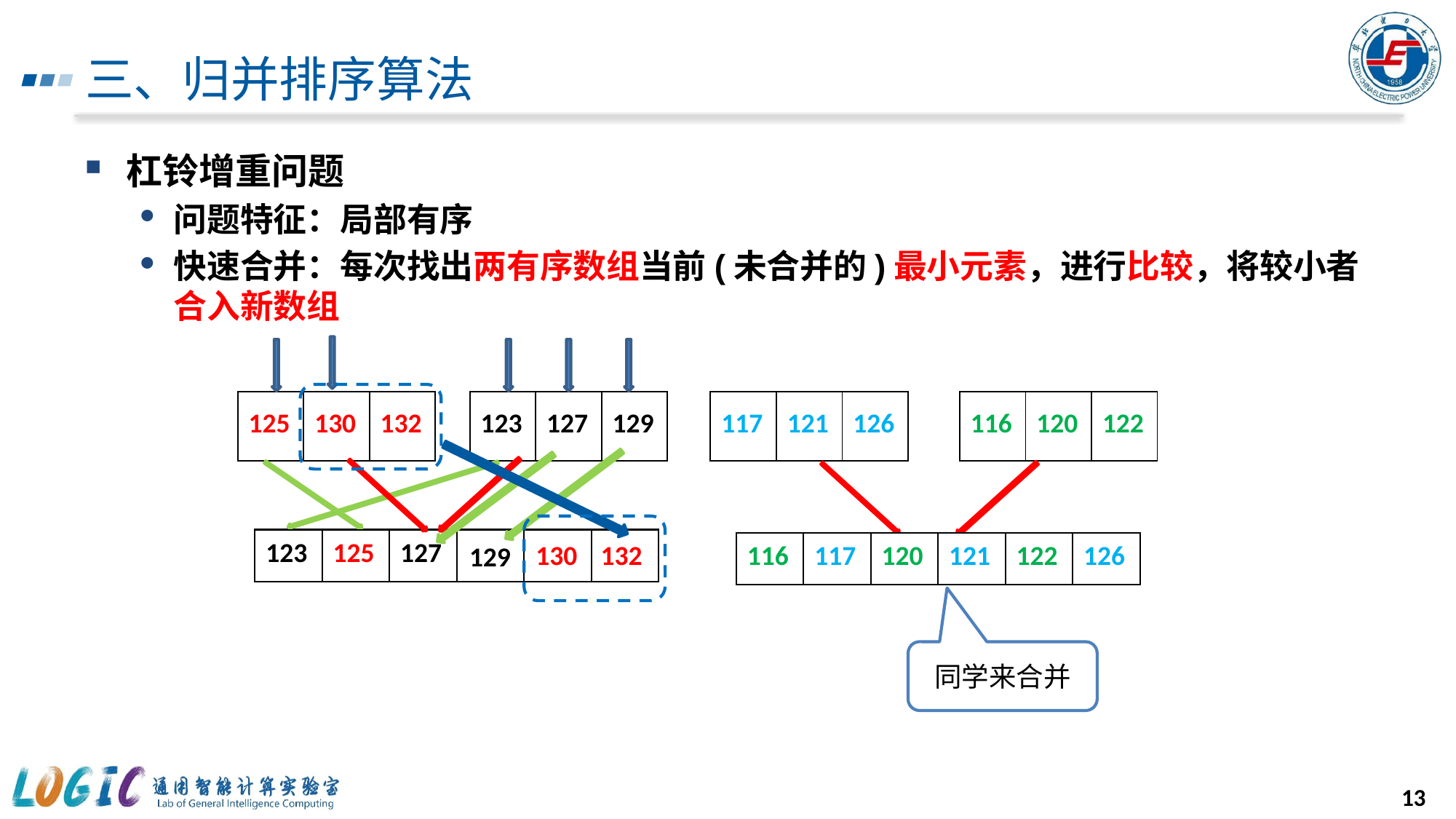

# 三、归并排序算法
杠铃增重问题
问题特征：局部有序
快速合并：每次找出两有序数组当前(未合并的)最小元素，进行比较，将较小者合入新数组

| 125 | 130 | 132 |
| --- | --- | --- |
| 123 | 127 | 129 |
| --- | --- | --- |
| 117 | 121 | 126 |
| --- | --- | --- |
| 116 | 120 | 122 |
| --- | --- | --- |

|  |  |  |  |  |  |
| --- | --- | --- | --- | --- | --- |
| 123 |  |  |  |  |  |
| --- | --- | --- | --- | --- | --- |
| 123 | 125 |  |  |  |  |
| --- | --- | --- | --- | --- | --- |
| 123 | 125 | 127 |  |  |  |
| --- | --- | --- | --- | --- | --- |
130
132
| 116 | 117 | 120 | 121 | 122 | 126 |
| --- | --- | --- | --- | --- | --- |
|  |  |  |  |  |  |
| --- | --- | --- | --- | --- | --- |
129
同学来合并
13